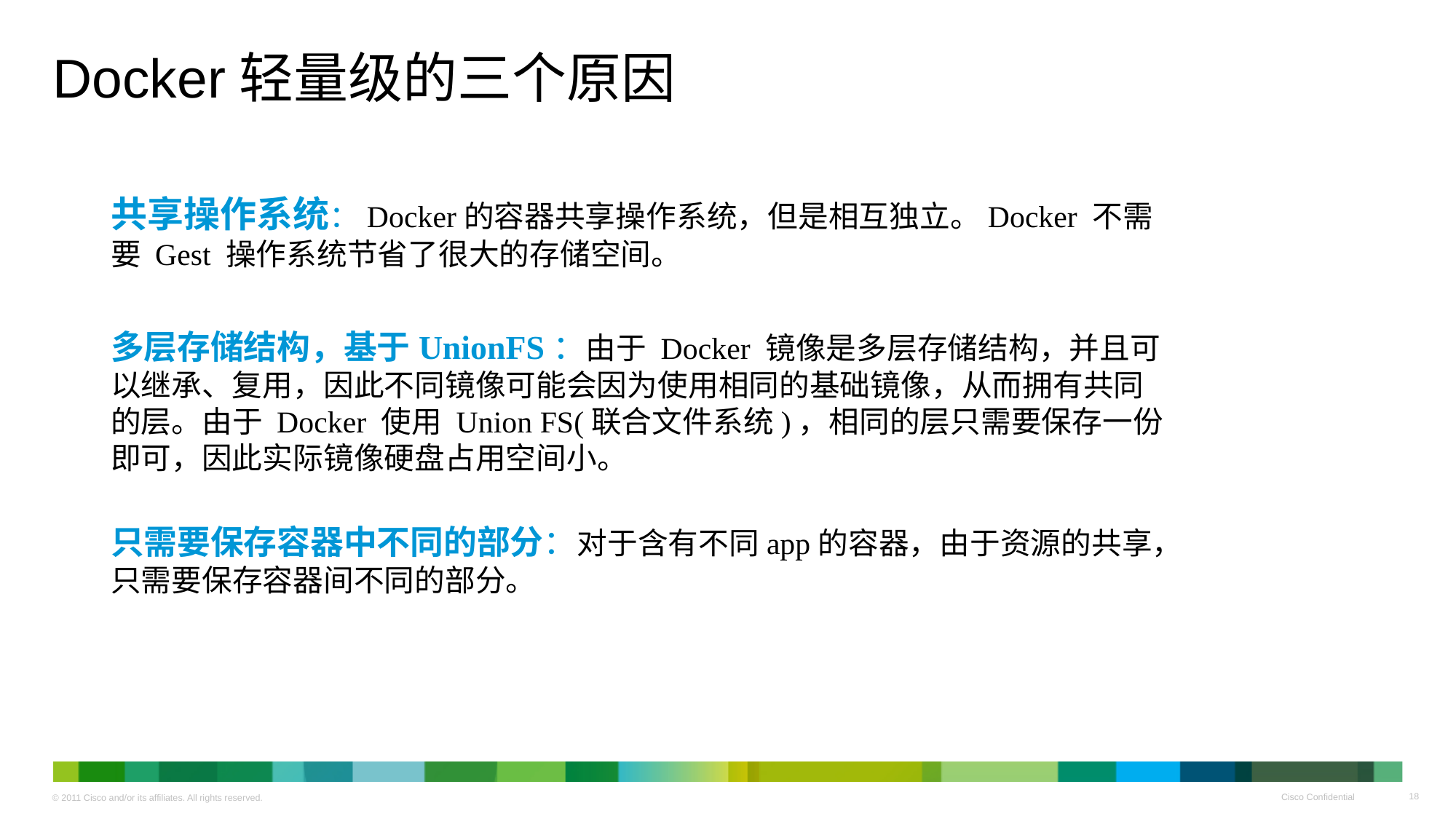

# Docker轻量级的三个原因
共享操作系统：Docker的容器共享操作系统，但是相互独立。Docker 不需要 Gest 操作系统节省了很大的存储空间。

多层存储结构，基于UnionFS：由于 Docker 镜像是多层存储结构，并且可以继承、复用，因此不同镜像可能会因为使用相同的基础镜像，从而拥有共同的层。由于 Docker 使用 Union FS(联合文件系统)，相同的层只需要保存一份即可，因此实际镜像硬盘占用空间小。

只需要保存容器中不同的部分：对于含有不同app的容器，由于资源的共享，只需要保存容器间不同的部分。